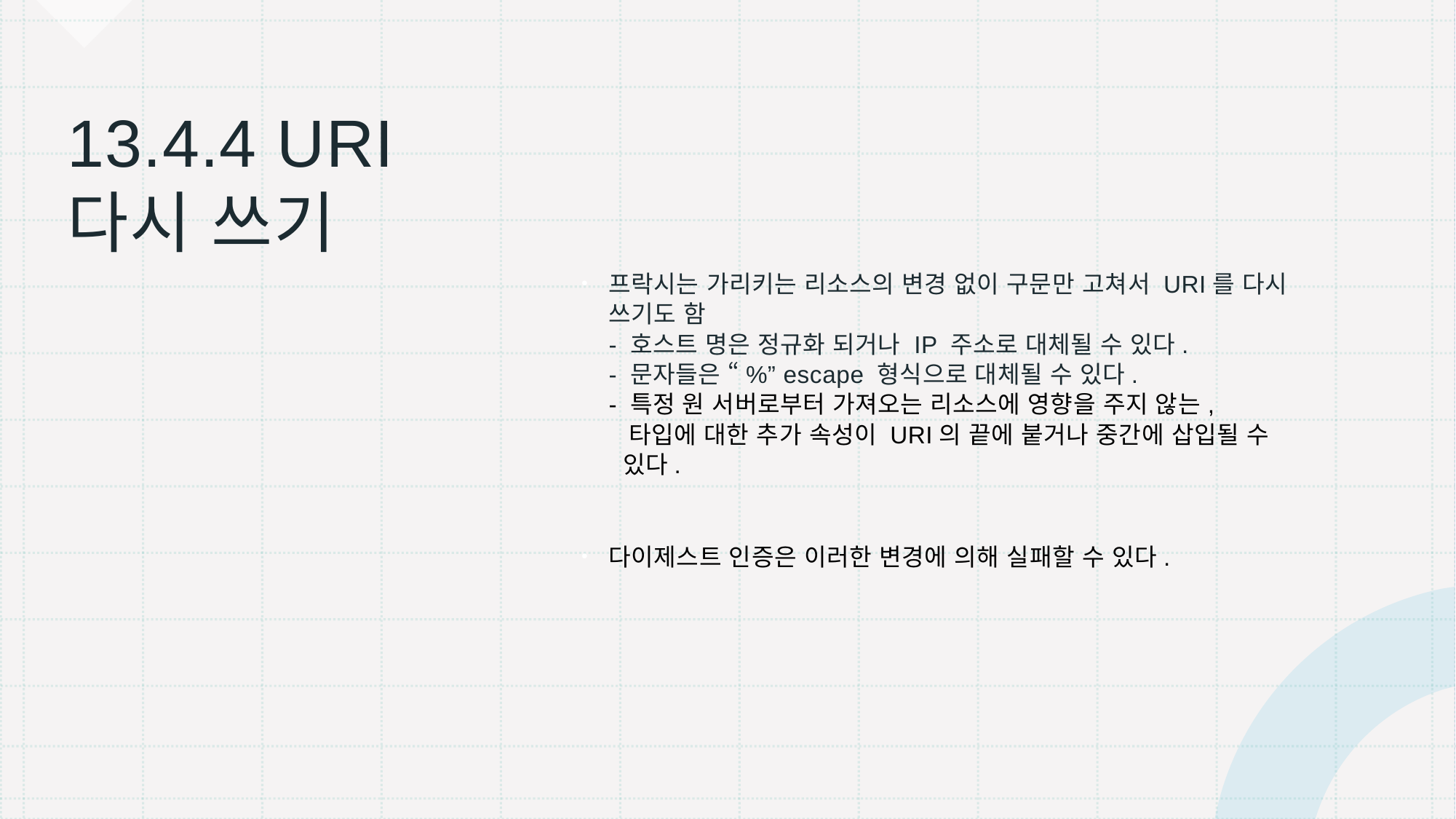

프락시는 가리키는 리소스의 변경 없이 구문만 고쳐서 URI를 다시 쓰기도 함
- 호스트 명은 정규화 되거나 IP 주소로 대체될 수 있다.
- 문자들은 “%” escape 형식으로 대체될 수 있다.
- 특정 원 서버로부터 가져오는 리소스에 영향을 주지 않는,
  타입에 대한 추가 속성이 URI의 끝에 붙거나 중간에 삽입될 수
  있다.

다이제스트 인증은 이러한 변경에 의해 실패할 수 있다.
# 13.4.4 URI 다시 쓰기